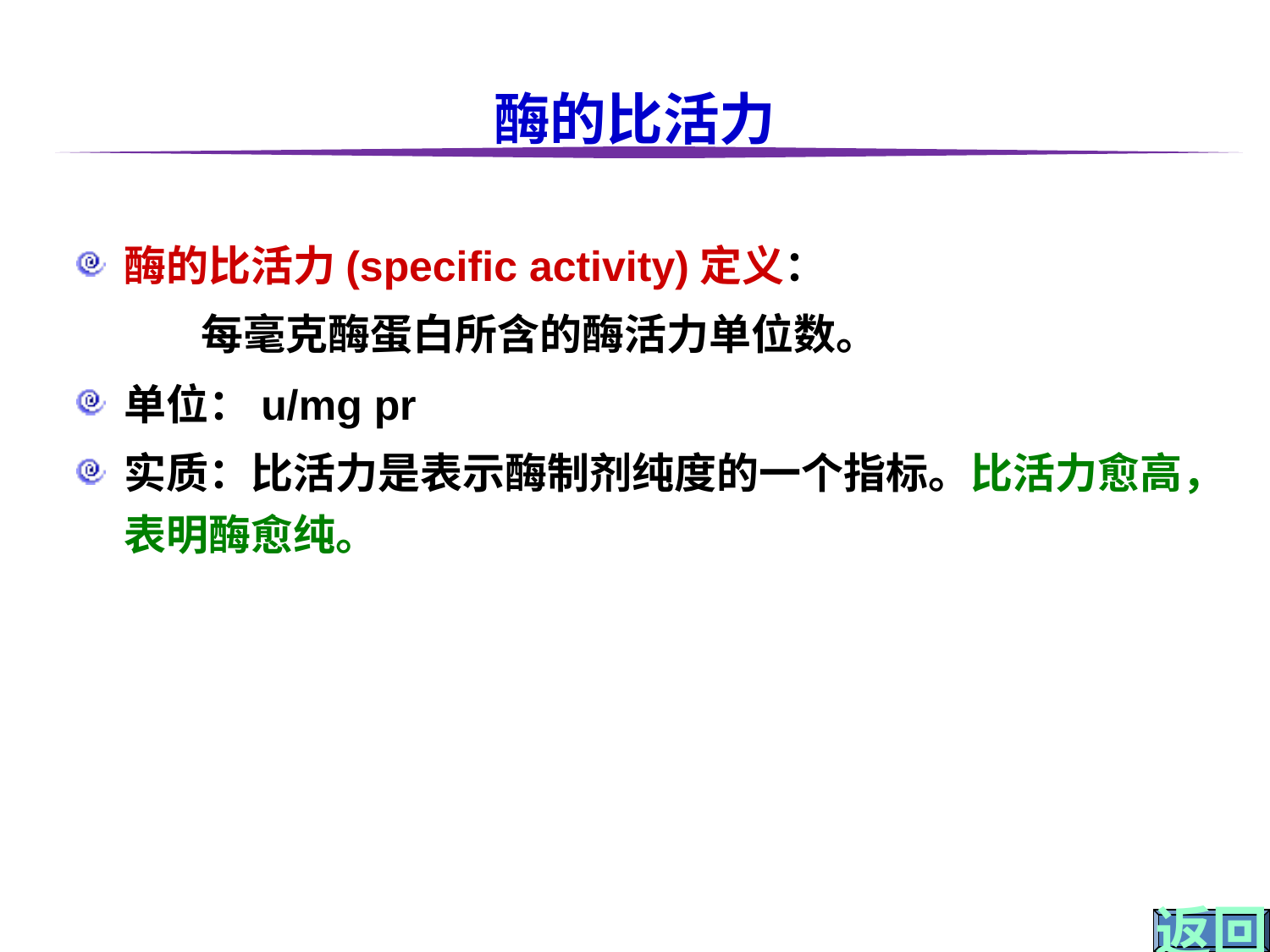

# 酶的比活力
酶的比活力(specific activity)定义：
            每毫克酶蛋白所含的酶活力单位数。
单位：u/mg pr
实质：比活力是表示酶制剂纯度的一个指标。比活力愈高，表明酶愈纯。
返回